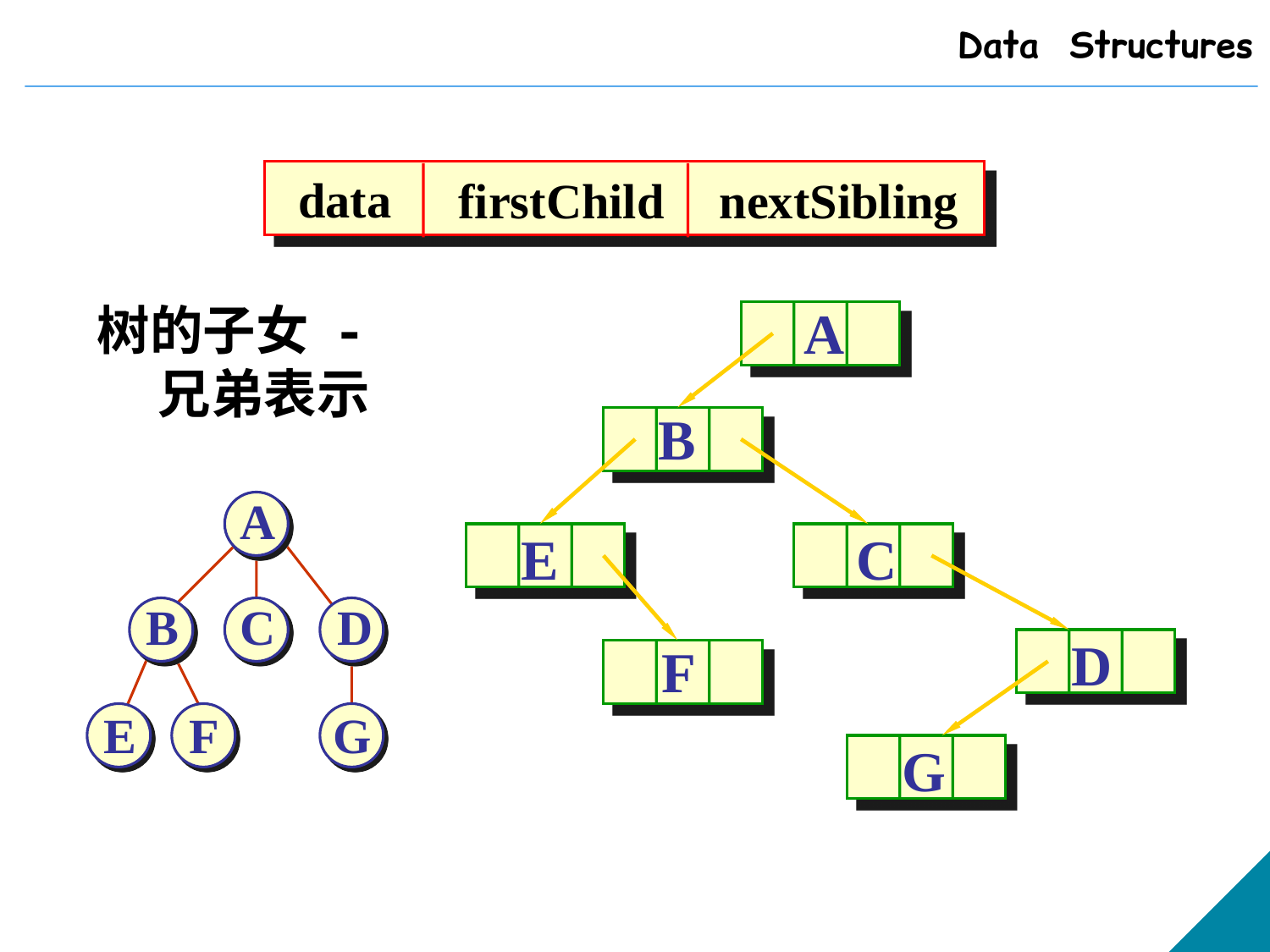

data

firstChild

nextSibling
树的子女 -
    兄弟表示
A

B

A

E
C

B
C
D

D
F

E
F
G

G